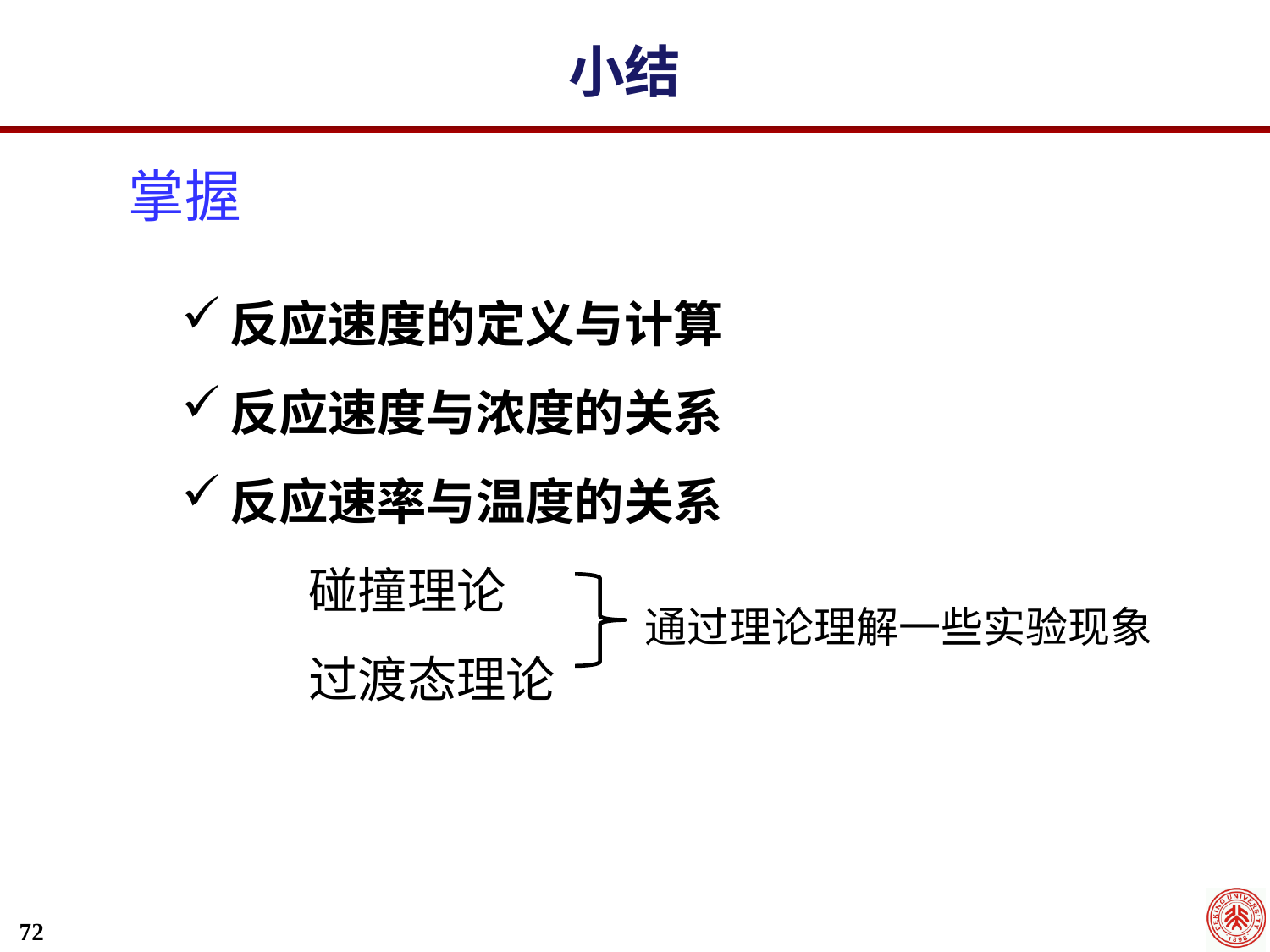

小结

掌握
反应速度的定义与计算
反应速度与浓度的关系
反应速率与温度的关系
	碰撞理论
	过渡态理论
通过理论理解一些实验现象

72